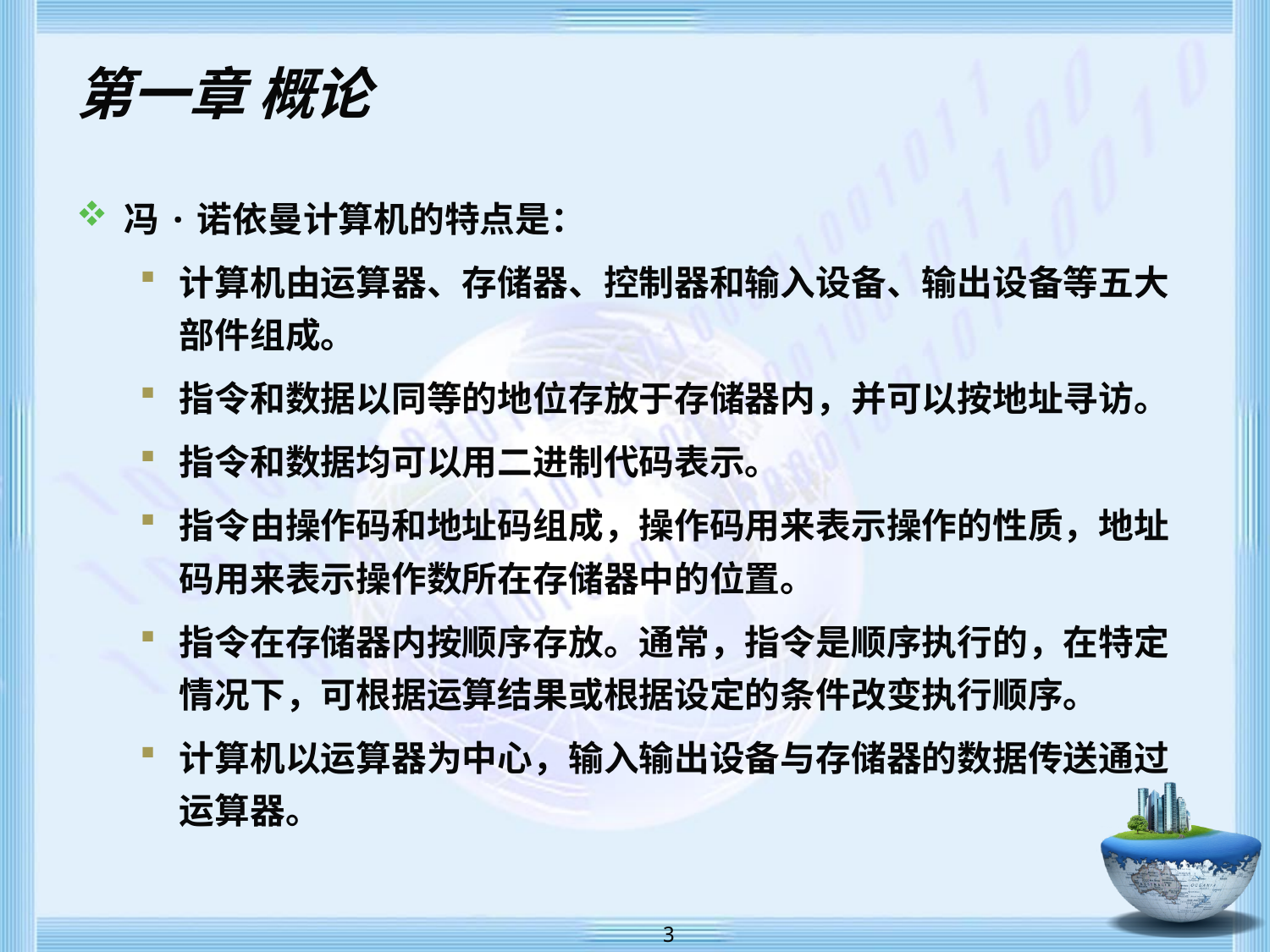

# 第一章 概论
冯·诺依曼计算机的特点是：
计算机由运算器、存储器、控制器和输入设备、输出设备等五大部件组成。
指令和数据以同等的地位存放于存储器内，并可以按地址寻访。
指令和数据均可以用二进制代码表示。
指令由操作码和地址码组成，操作码用来表示操作的性质，地址码用来表示操作数所在存储器中的位置。
指令在存储器内按顺序存放。通常，指令是顺序执行的，在特定情况下，可根据运算结果或根据设定的条件改变执行顺序。
计算机以运算器为中心，输入输出设备与存储器的数据传送通过运算器。

    3